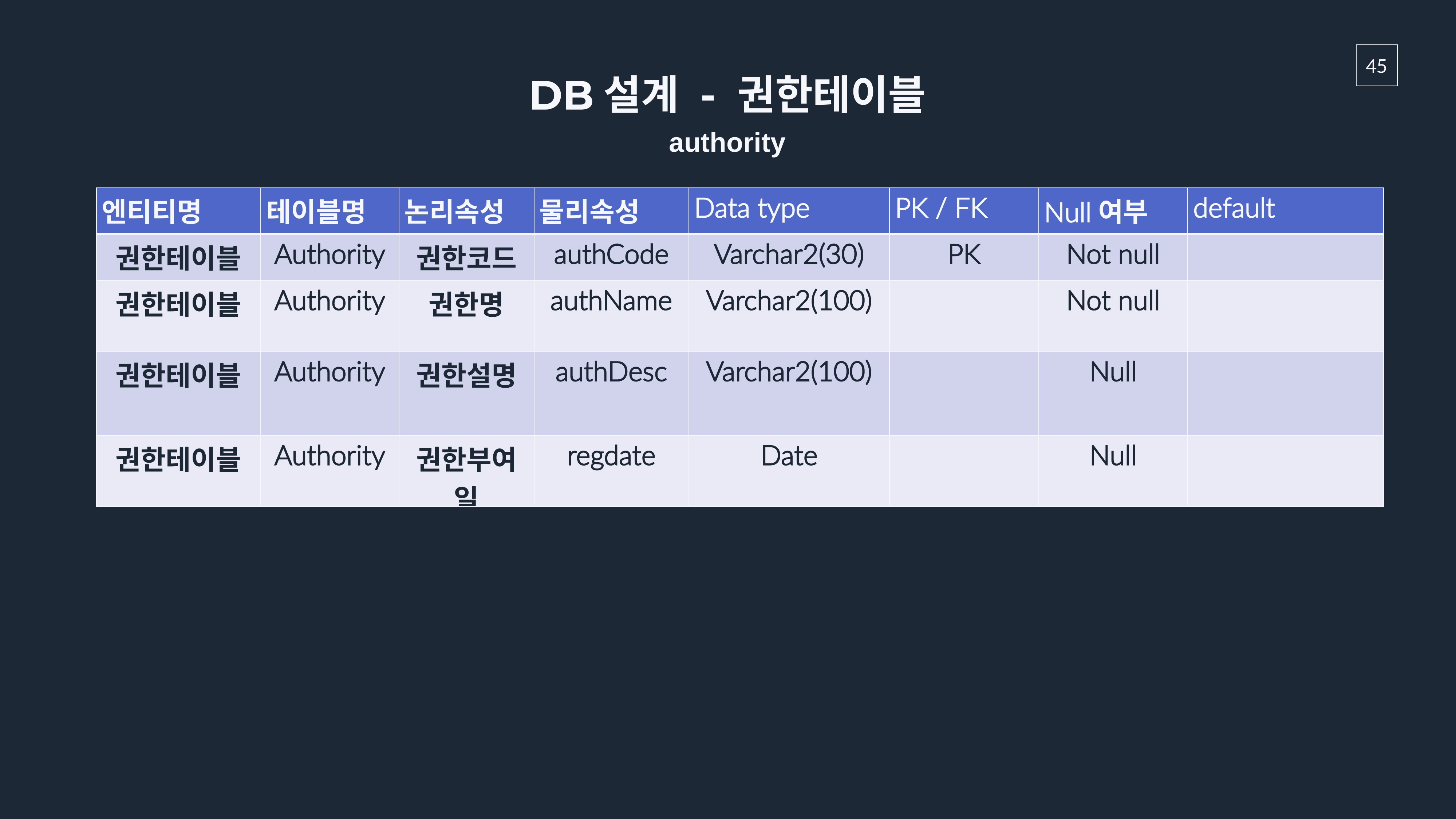

DB설계 - 권한테이블
authority
| 엔티티명 | 테이블명 | 논리속성 | 물리속성 | Data type | PK / FK | Null여부 | default |
| --- | --- | --- | --- | --- | --- | --- | --- |
| 권한테이블 | Authority | 권한코드 | authCode | Varchar2(30) | PK | Not null |  |
| 권한테이블 | Authority | 권한명 | authName | Varchar2(100) |  | Not null |  |
| 권한테이블 | Authority | 권한설명 | authDesc | Varchar2(100) |  | Null |  |
| 권한테이블 | Authority | 권한부여일 | regdate | Date |  | Null |  |